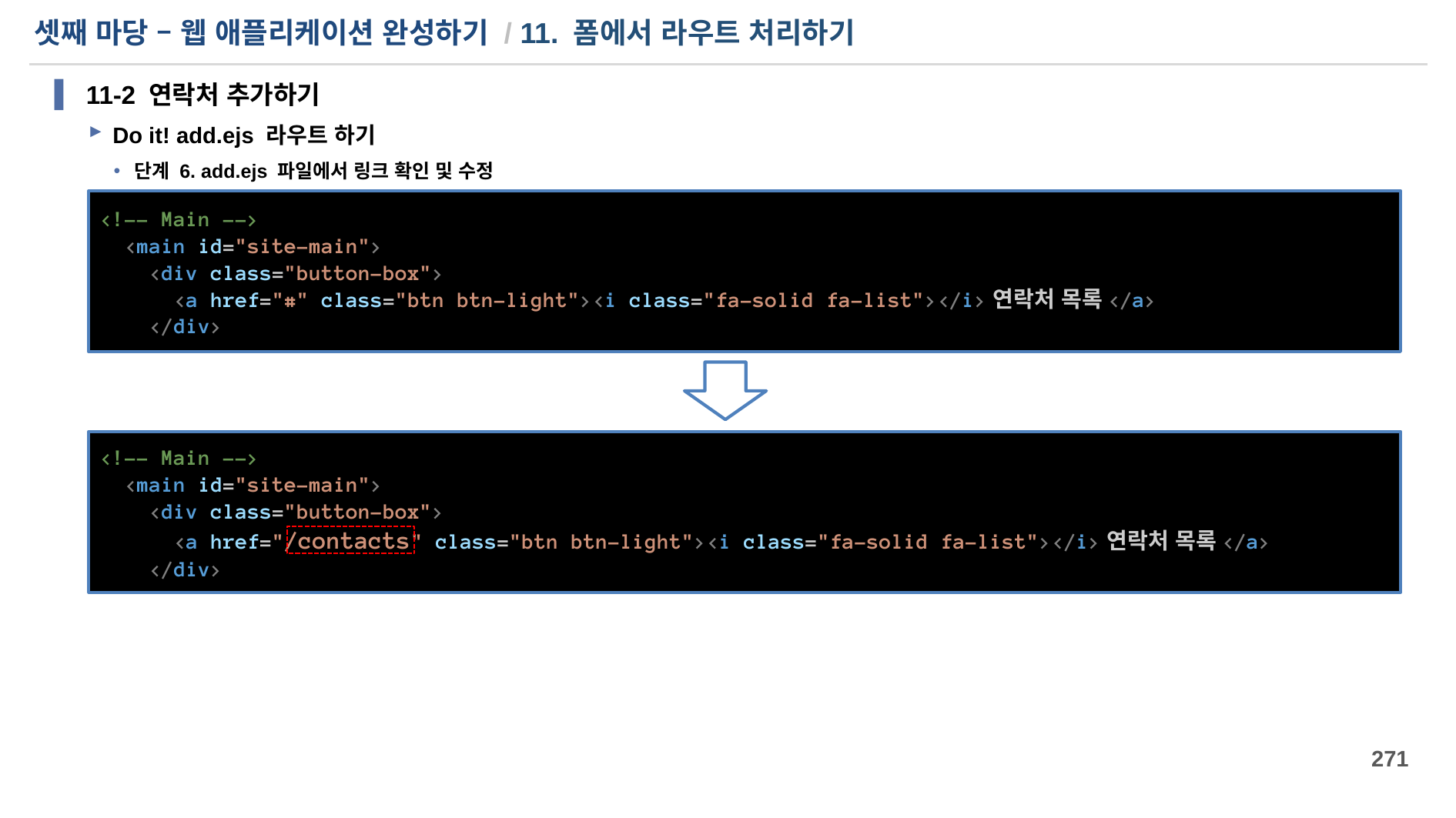

# 셋째 마당 – 웹 애플리케이션 완성하기 / 11. 폼에서 라우트 처리하기
11-2 연락처 추가하기
Do it! add.ejs 라우트 하기
단계 6. add.ejs 파일에서 링크 확인 및 수정

<!-- Main -->
  <main id="site-main">
    <div class="button-box">
      <a href="#" class="btn btn-light"><i class="fa-solid fa-list"></i>연락처 목록</a>
    </div>

<!-- Main -->
  <main id="site-main">
    <div class="button-box">
      <a href="/contacts" class="btn btn-light"><i class="fa-solid fa-list"></i>연락처 목록</a>
    </div>

271